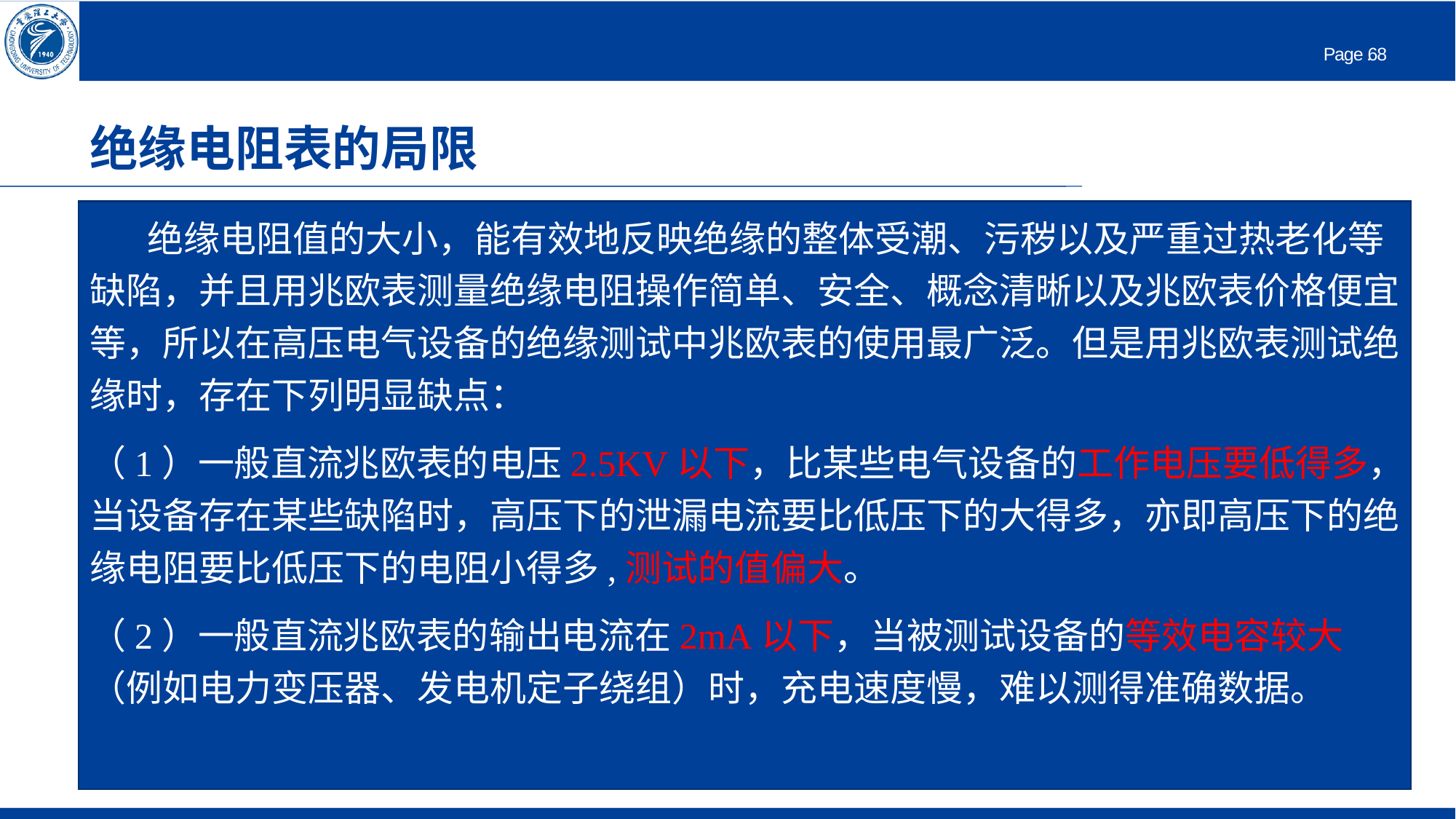

# 绝缘电阻表的局限
      绝缘电阻值的大小，能有效地反映绝缘的整体受潮、污秽以及严重过热老化等缺陷，并且用兆欧表测量绝缘电阻操作简单、安全、概念清晰以及兆欧表价格便宜等，所以在高压电气设备的绝缘测试中兆欧表的使用最广泛。但是用兆欧表测试绝缘时，存在下列明显缺点：
（1）一般直流兆欧表的电压2.5KV以下，比某些电气设备的工作电压要低得多，当设备存在某些缺陷时，高压下的泄漏电流要比低压下的大得多，亦即高压下的绝缘电阻要比低压下的电阻小得多,测试的值偏大。
（2）一般直流兆欧表的输出电流在2mA以下，当被测试设备的等效电容较大（例如电力变压器、发电机定子绕组）时，充电速度慢，难以测得准确数据。